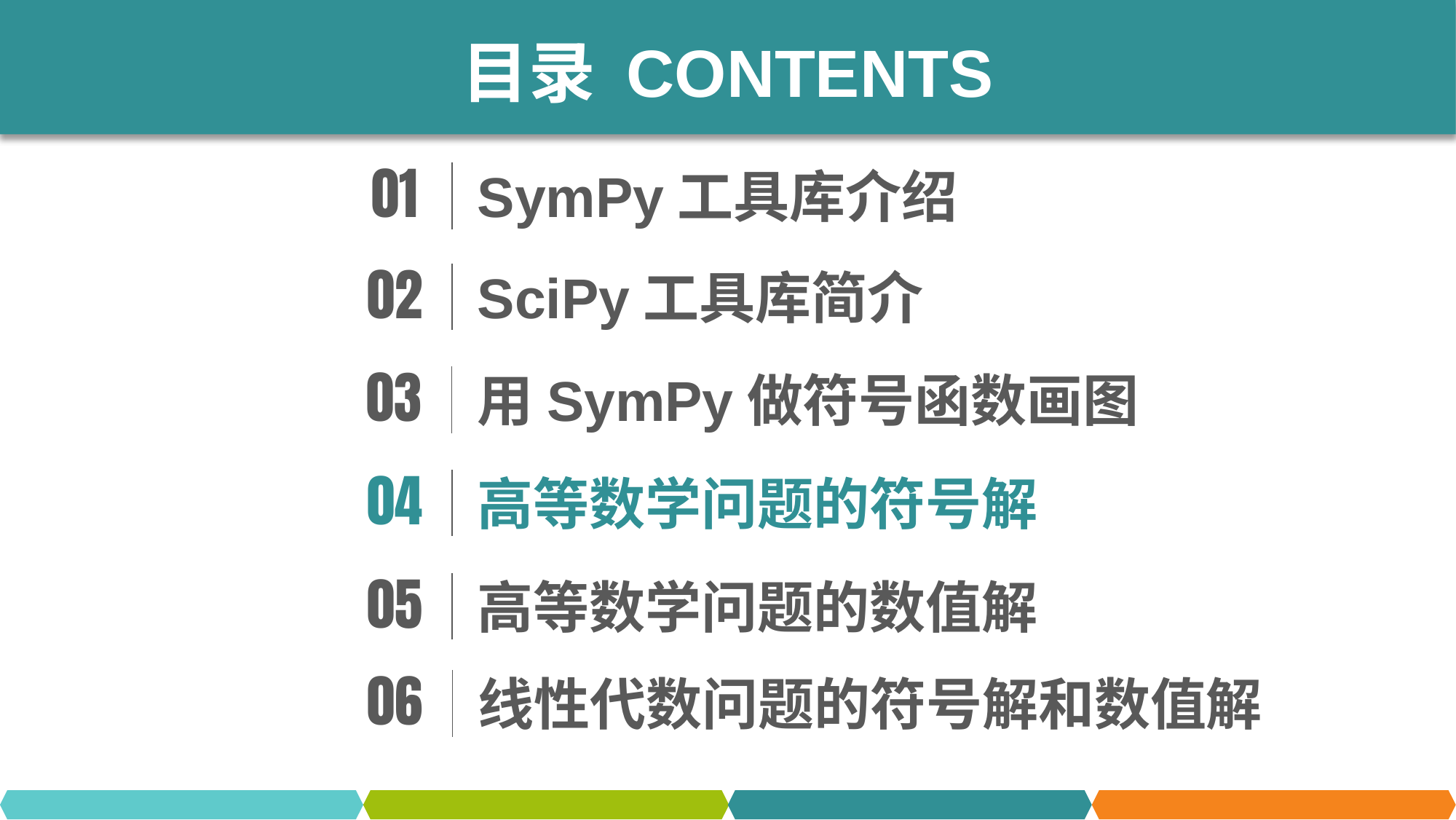

目录 CONTENTS
01
SymPy工具库介绍
02
SciPy工具库简介
03
用SymPy做符号函数画图
04
高等数学问题的符号解
05
高等数学问题的数值解
06
线性代数问题的符号解和数值解